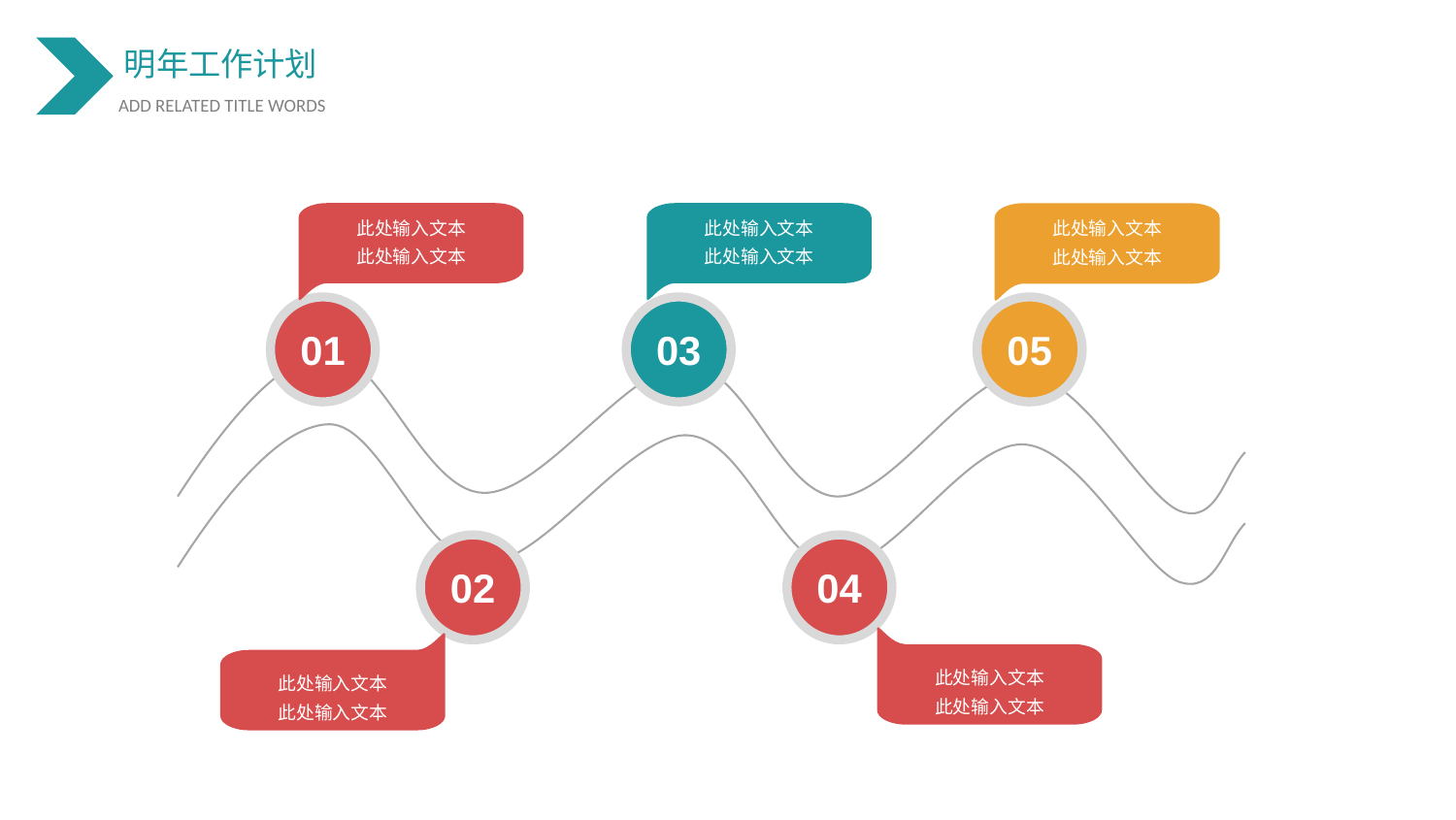

此处输入文本
此处输入文本
此处输入文本
此处输入文本
此处输入文本
此处输入文本
01
03
05

02
04
此处输入文本
此处输入文本
此处输入文本
此处输入文本